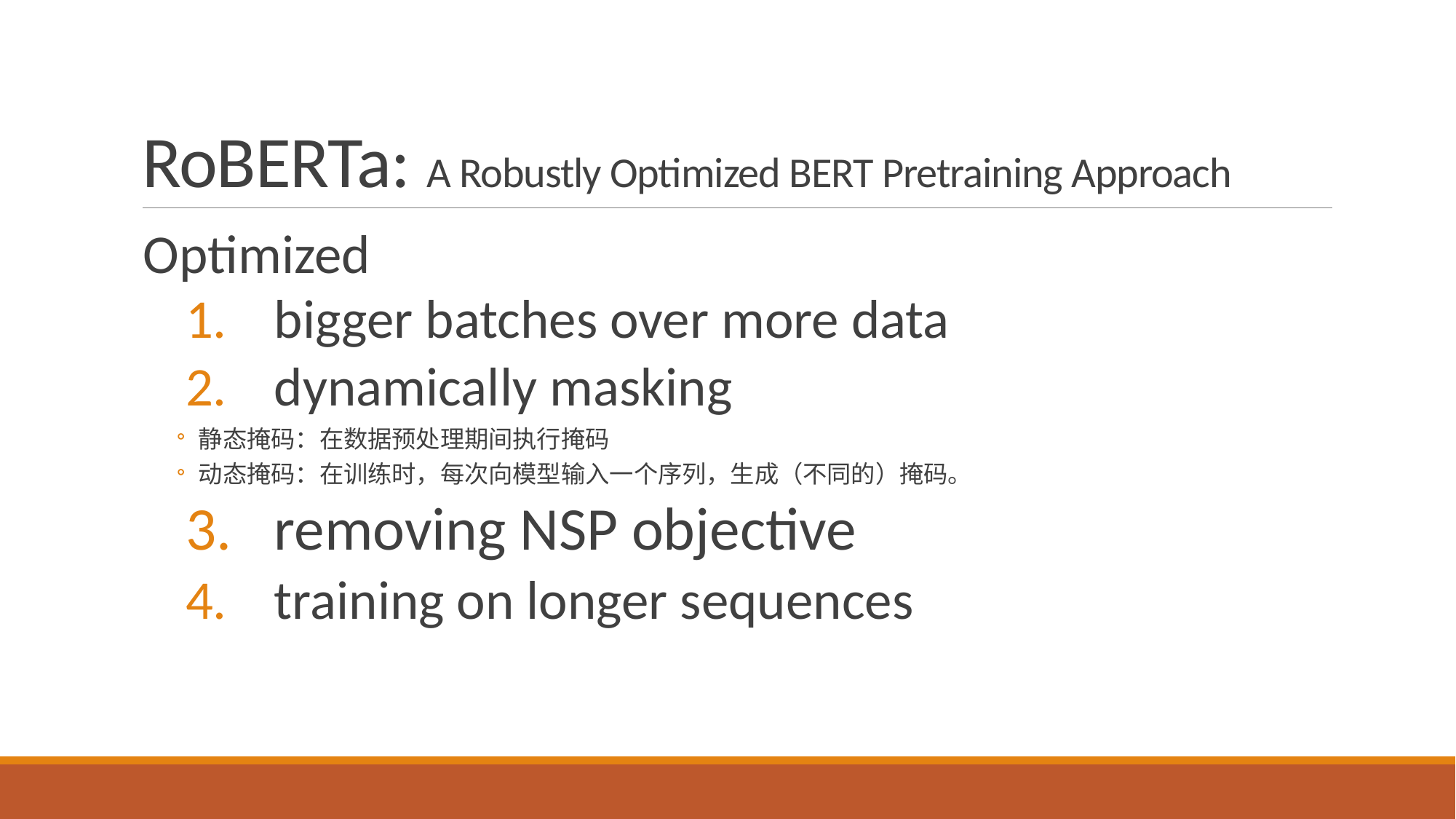

# RoBERTa: A Robustly Optimized BERT Pretraining Approach
Optimized
bigger batches over more data
dynamically masking
静态掩码：在数据预处理期间执行掩码
动态掩码：在训练时，每次向模型输入一个序列，生成（不同的）掩码。
removing NSP objective
training on longer sequences